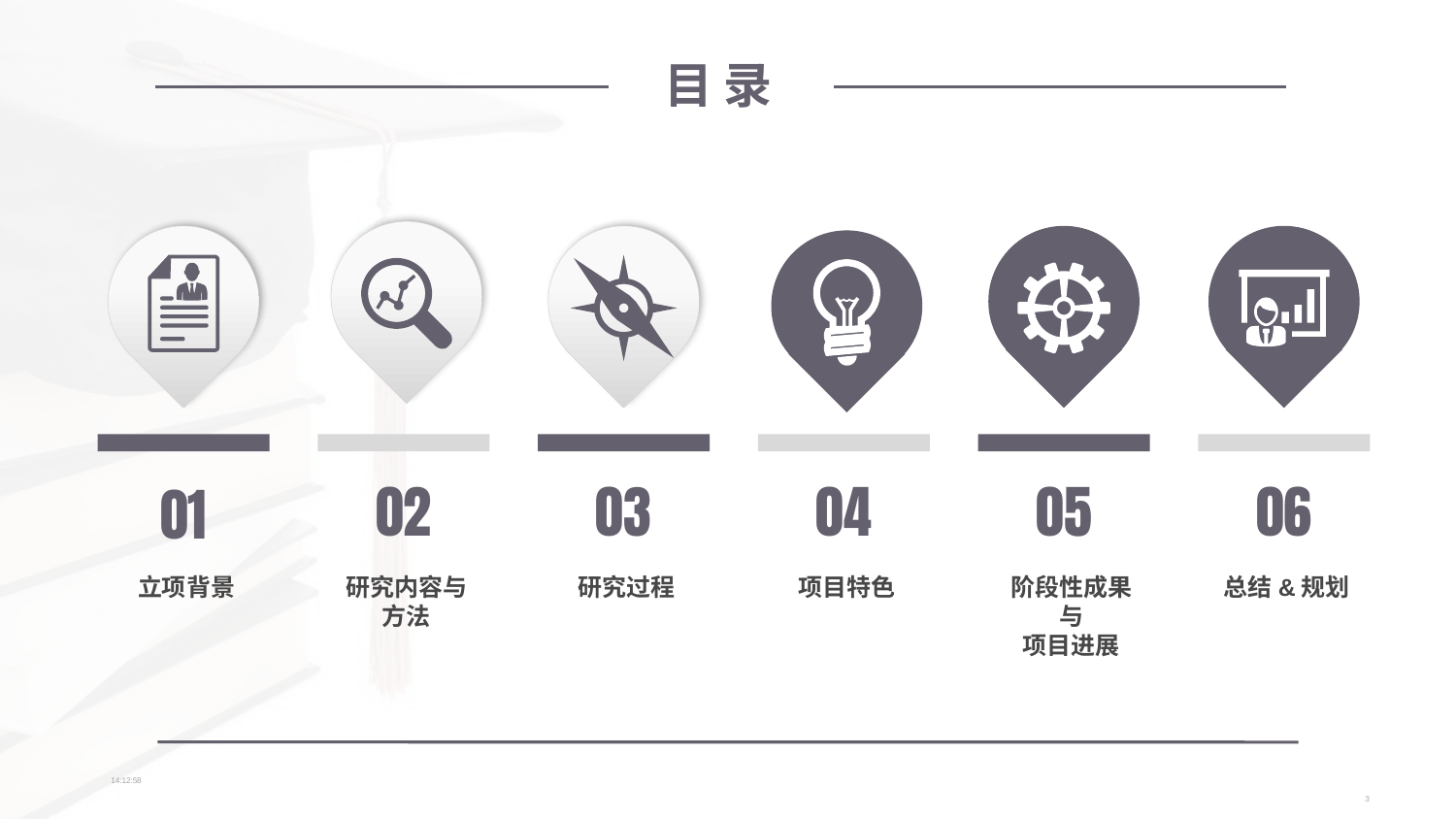

目 录

02
03
04
05
06
01
阶段性成果与
项目进展
总结&规划
立项背景
研究内容与方法
项目特色
研究过程
14:12:58